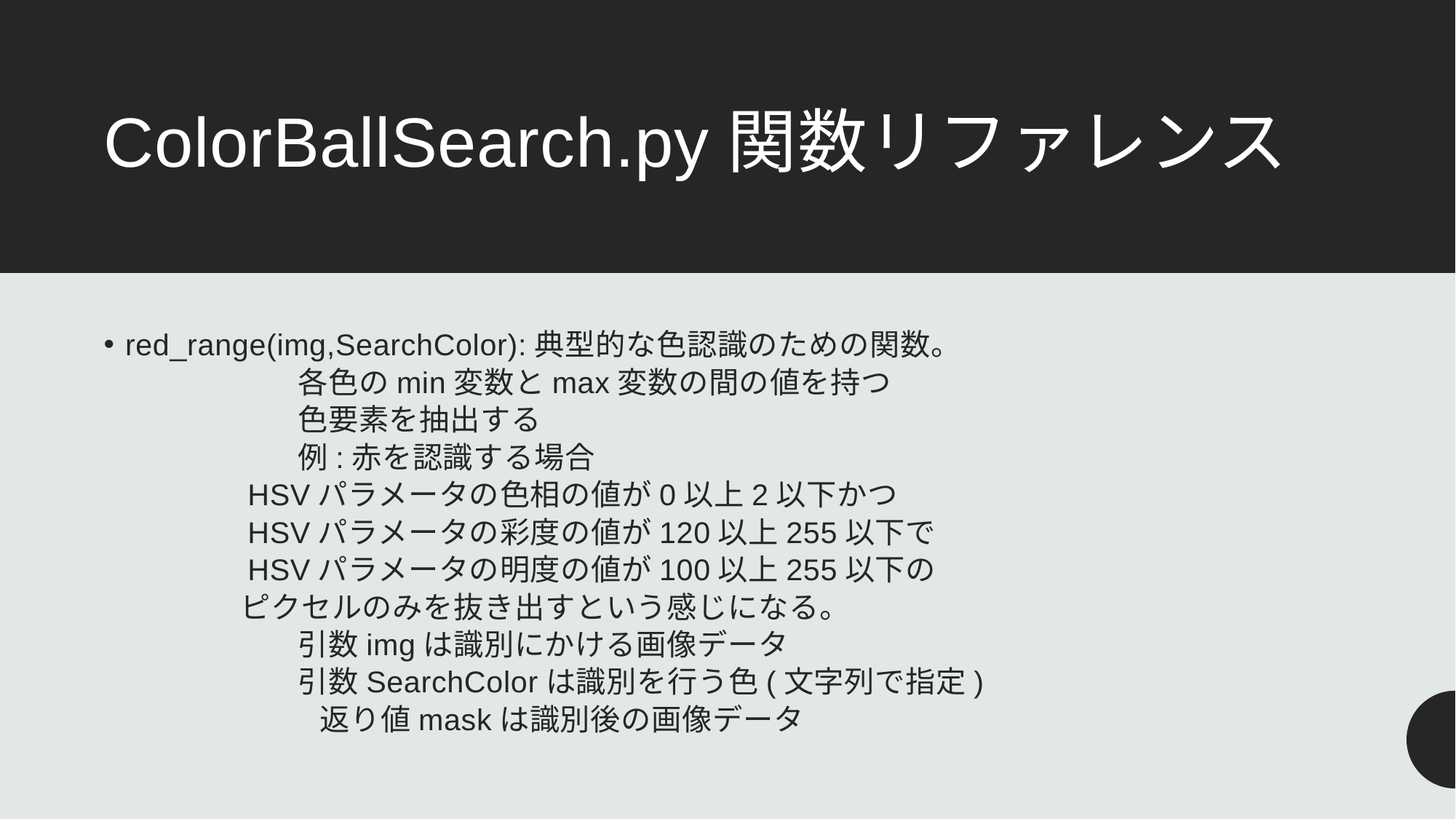

# ColorBallSearch.py関数リファレンス
red_range(img,SearchColor):典型的な色認識のための関数。
			         各色のmin変数とmax変数の間の値を持つ
			         色要素を抽出する
			         例:赤を認識する場合
				 HSVパラメータの色相の値が0以上2以下かつ
				 HSVパラメータの彩度の値が120以上255以下で
				 HSVパラメータの明度の値が100以上255以下の
				 ピクセルのみを抜き出すという感じになる。
			         引数imgは識別にかける画像データ
			         引数SearchColorは識別を行う色(文字列で指定)
			         返り値maskは識別後の画像データ